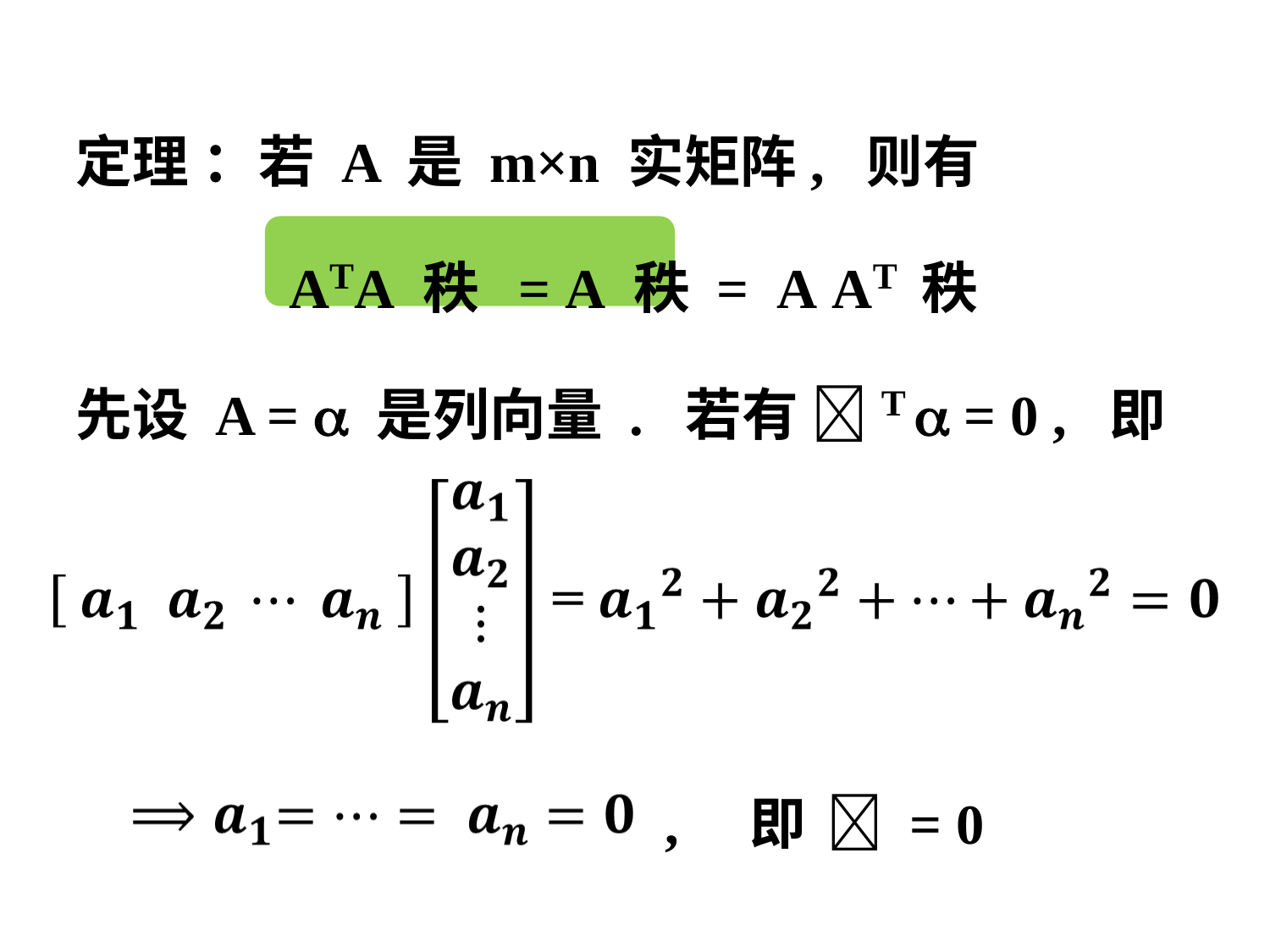

定理 ：若 A 是 m×n 实矩阵,  则有
               ATA 秩  = A 秩 =  A AT 秩
先设 A = α 是列向量 .  若有 αT α = 0 ,  即

,    即  α = 0